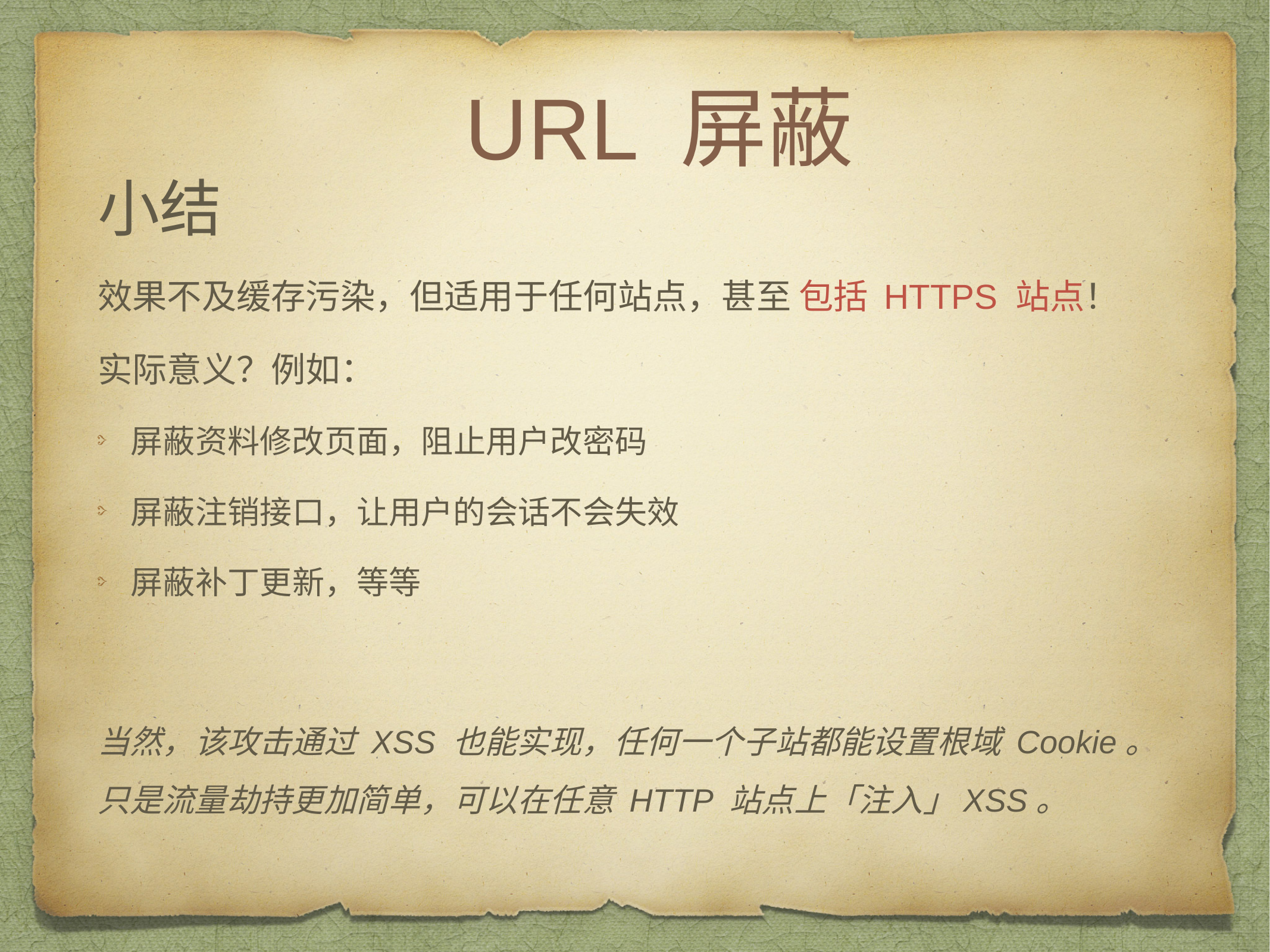

# URL 屏蔽
小结
效果不及缓存污染，但适用于任何站点，甚至 包括 HTTPS 站点！
实际意义？例如：
屏蔽资料修改页面，阻止用户改密码
屏蔽注销接口，让用户的会话不会失效
屏蔽补丁更新，等等
当然，该攻击通过 XSS 也能实现，任何一个子站都能设置根域 Cookie。
只是流量劫持更加简单，可以在任意 HTTP 站点上「注入」XSS。